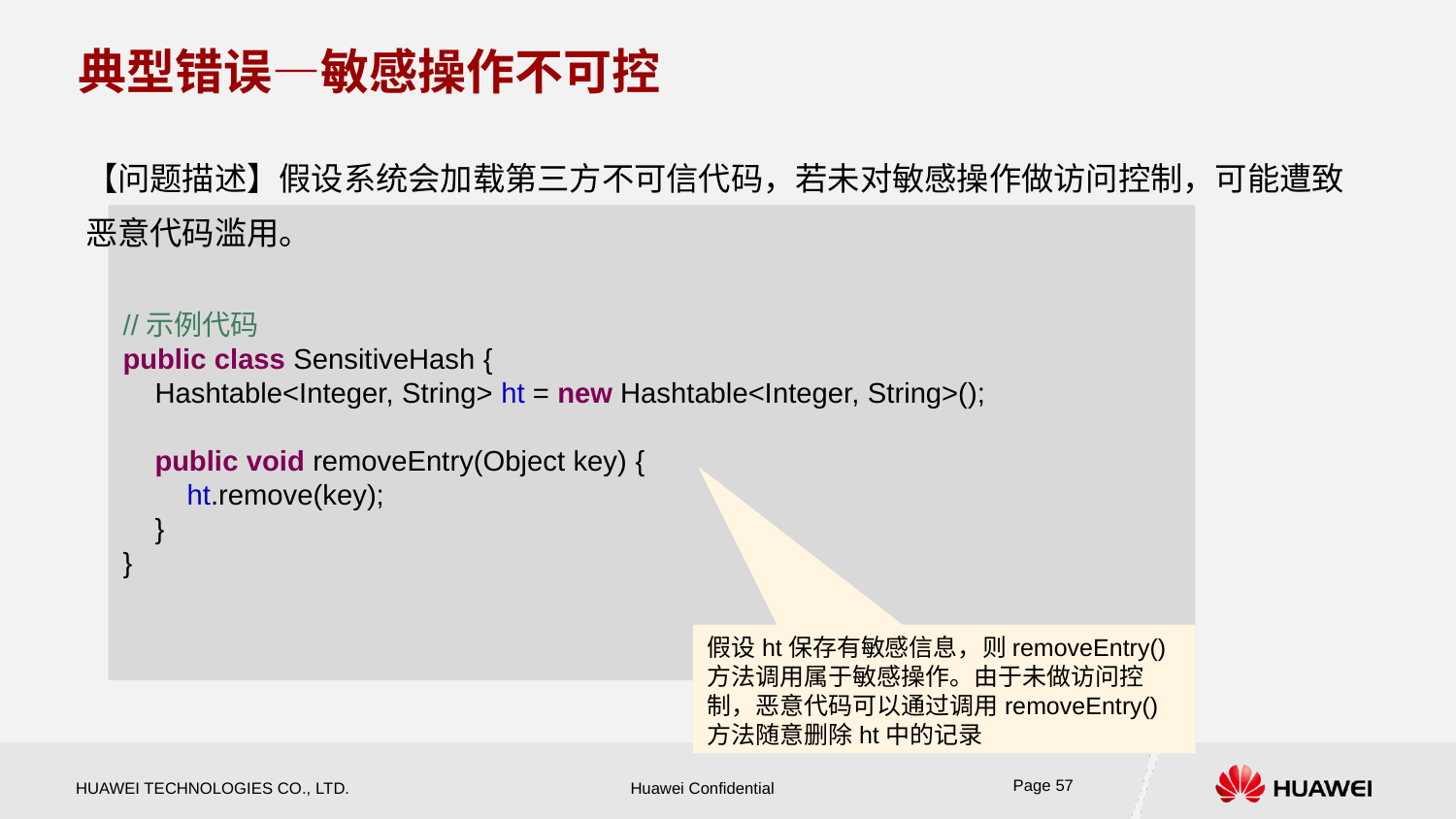

# 典型错误—敏感操作不可控
【问题描述】假设系统会加载第三方不可信代码，若未对敏感操作做访问控制，可能遭致恶意代码滥用。
//示例代码
public class SensitiveHash {
    Hashtable<Integer, String> ht = new Hashtable<Integer, String>();

    public void removeEntry(Object key) {
        ht.remove(key);
    }
}
假设ht保存有敏感信息，则removeEntry()方法调用属于敏感操作。由于未做访问控制，恶意代码可以通过调用removeEntry()方法随意删除ht中的记录